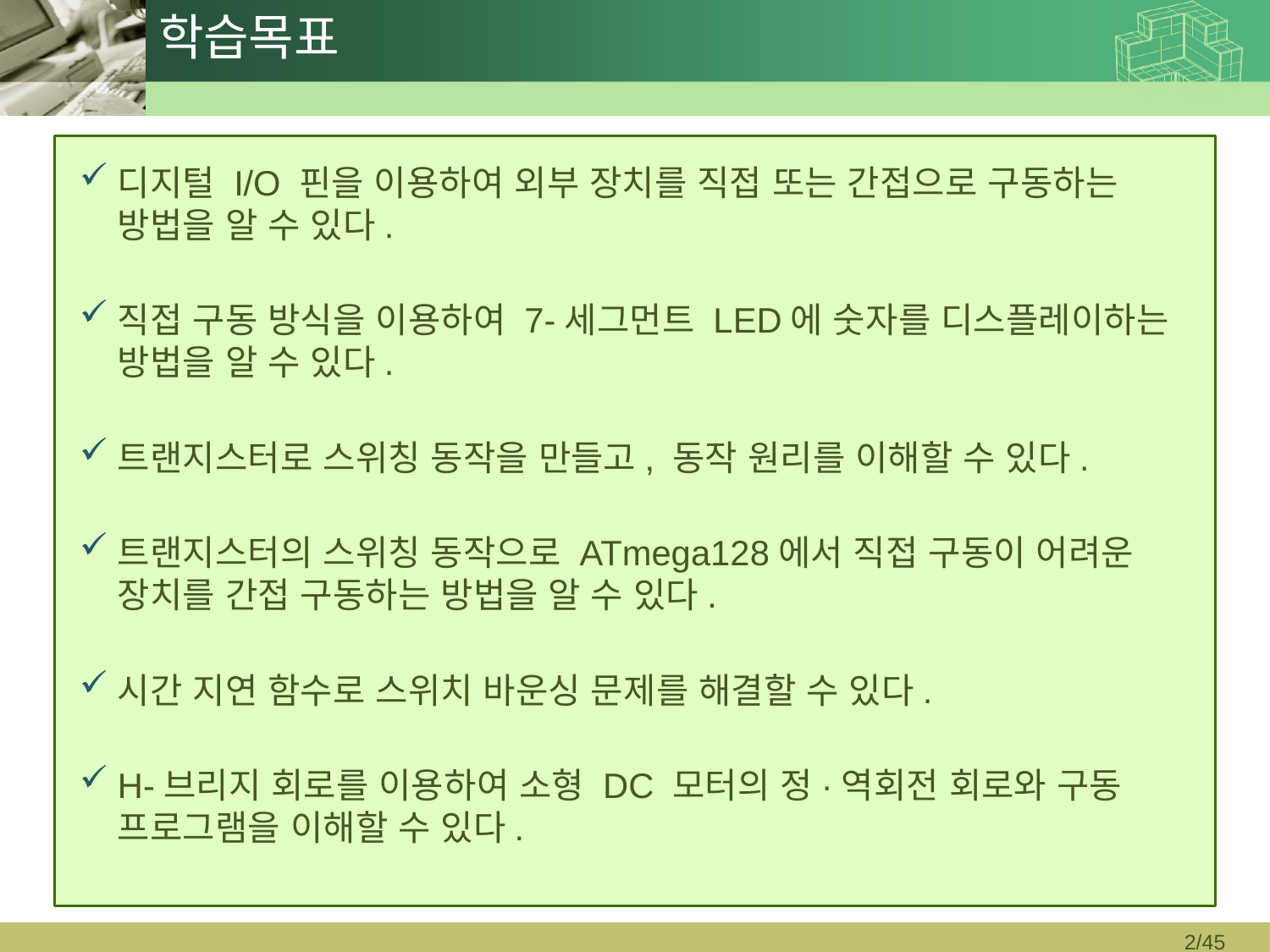

# 학습목표
디지털 I/O 핀을 이용하여 외부 장치를 직접 또는 간접으로 구동하는 방법을 알 수 있다.
직접 구동 방식을 이용하여 7-세그먼트 LED에 숫자를 디스플레이하는 방법을 알 수 있다.
트랜지스터로 스위칭 동작을 만들고, 동작 원리를 이해할 수 있다.
트랜지스터의 스위칭 동작으로 ATmega128에서 직접 구동이 어려운 장치를 간접 구동하는 방법을 알 수 있다.
시간 지연 함수로 스위치 바운싱 문제를 해결할 수 있다.
H-브리지 회로를 이용하여 소형 DC 모터의 정·역회전 회로와 구동 프로그램을 이해할 수 있다.